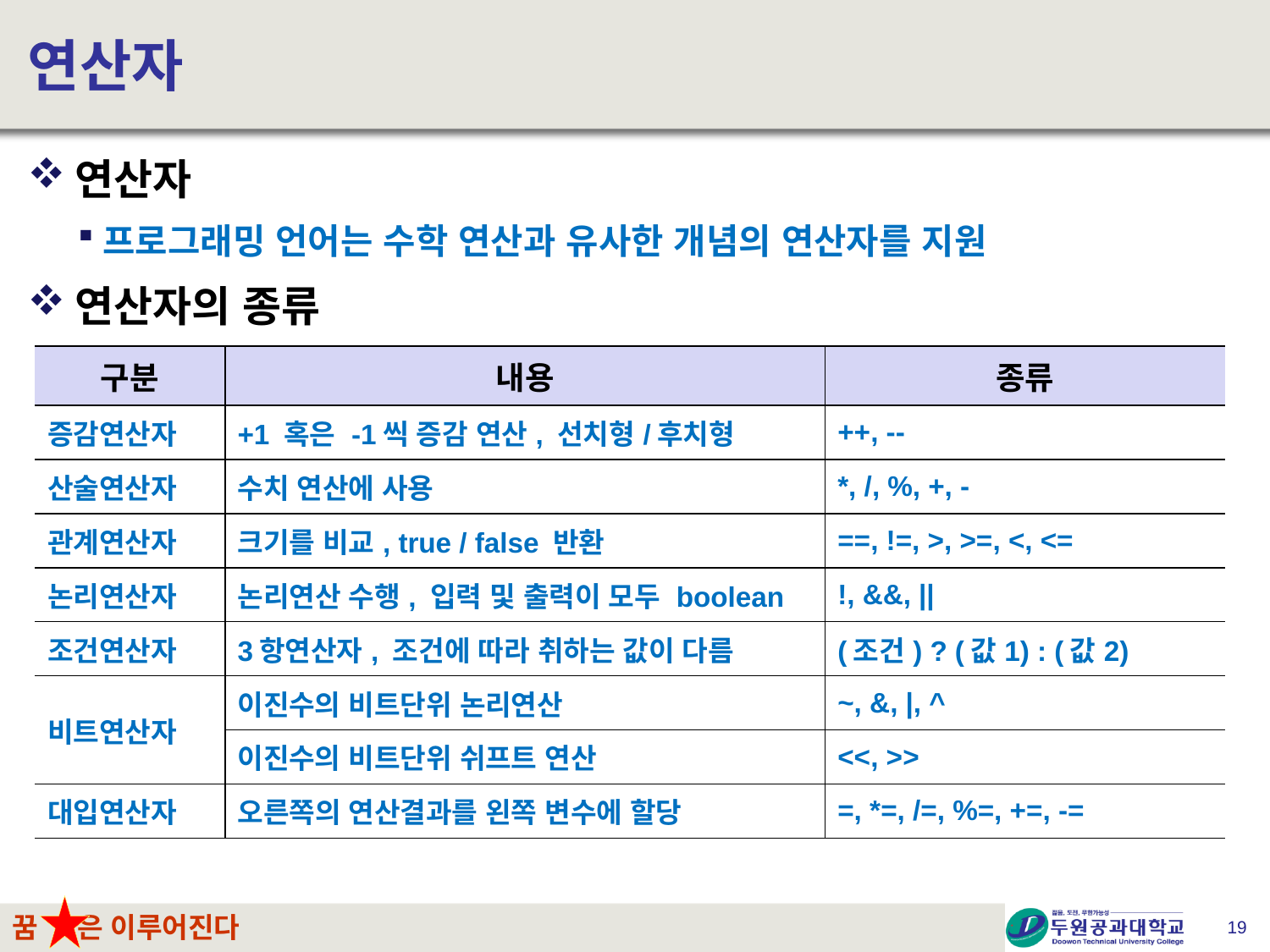

# 연산자
연산자
프로그래밍 언어는 수학 연산과 유사한 개념의 연산자를 지원
연산자의 종류
| 구분 | 내용 | 종류 |
| --- | --- | --- |
| 증감연산자 | +1 혹은 -1씩 증감 연산, 선치형/후치형 | ++, -- |
| 산술연산자 | 수치 연산에 사용 | \*, /, %, +, - |
| 관계연산자 | 크기를 비교, true / false 반환 | ==, !=, >, >=, <, <= |
| 논리연산자 | 논리연산 수행, 입력 및 출력이 모두 boolean | !, &&, || |
| 조건연산자 | 3항연산자, 조건에 따라 취하는 값이 다름 | (조건) ? (값1) : (값2) |
| 비트연산자 | 이진수의 비트단위 논리연산 | ~, &, |, ^ |
| false | 이진수의 비트단위 쉬프트 연산 | <<, >> |
| 대입연산자 | 오른쪽의 연산결과를 왼쪽 변수에 할당 | =, \*=, /=, %=, +=, -= |
19